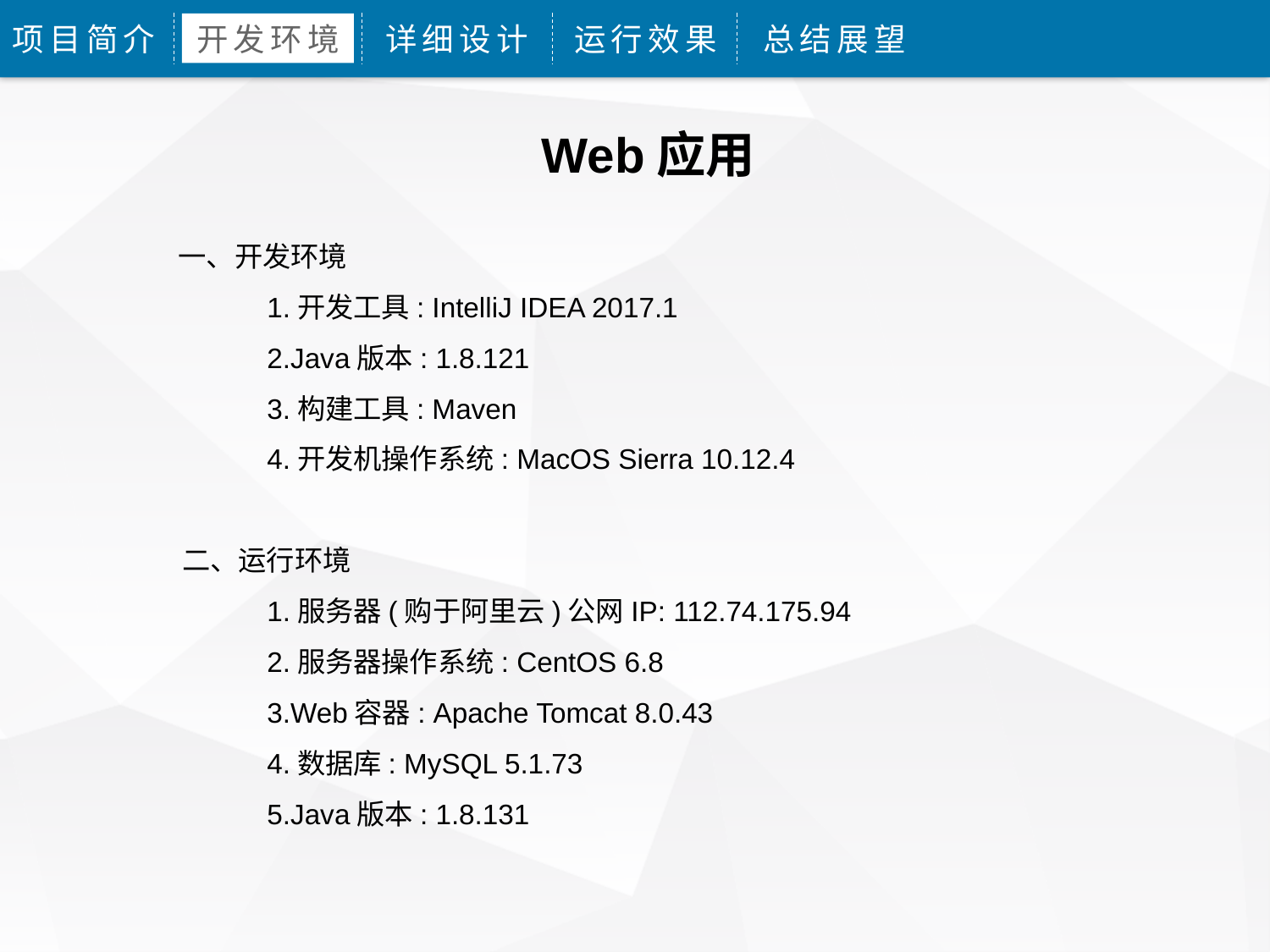

项目简介
开发环境
详细设计
运行效果
总结展望

Web应用
     一、开发环境
	1.开发工具: IntelliJ IDEA 2017.1
	2.Java版本: 1.8.121
	3.构建工具: Maven
	4.开发机操作系统: MacOS Sierra 10.12.4

二、运行环境
	1.服务器(购于阿里云)公网IP: 112.74.175.94
	2.服务器操作系统: CentOS 6.8
	3.Web容器: Apache Tomcat 8.0.43
	4.数据库: MySQL 5.1.73
	5.Java版本: 1.8.131